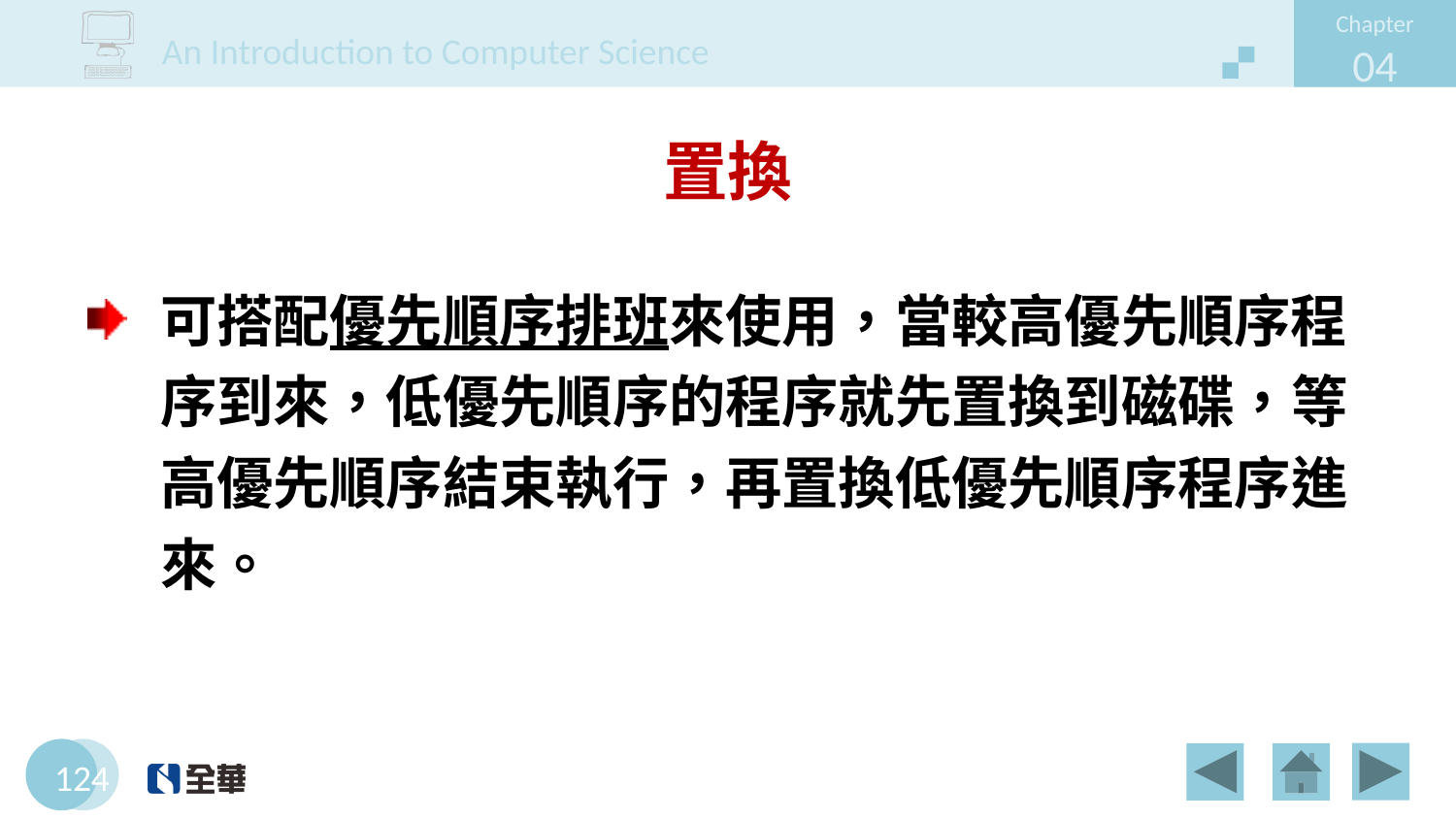

# 置換
可搭配優先順序排班來使用，當較高優先順序程序到來，低優先順序的程序就先置換到磁碟，等高優先順序結束執行，再置換低優先順序程序進來。